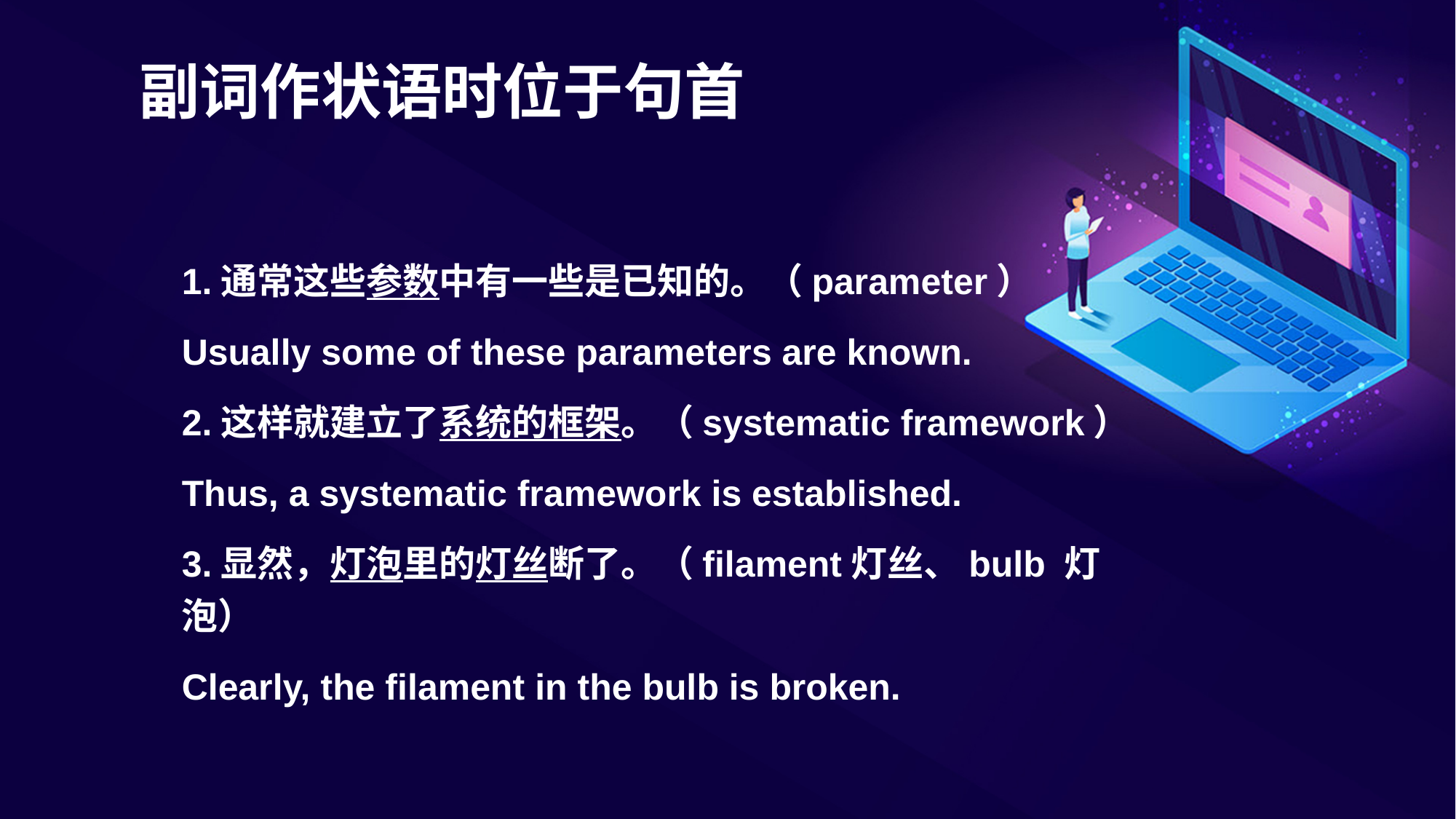

副词作状语时位于句首

1.通常这些参数中有一些是已知的。（parameter）
Usually some of these parameters are known.
2.这样就建立了系统的框架。（systematic framework）
Thus, a systematic framework is established.
3.显然，灯泡里的灯丝断了。（filament灯丝、bulb 灯泡）
Clearly, the filament in the bulb is broken.